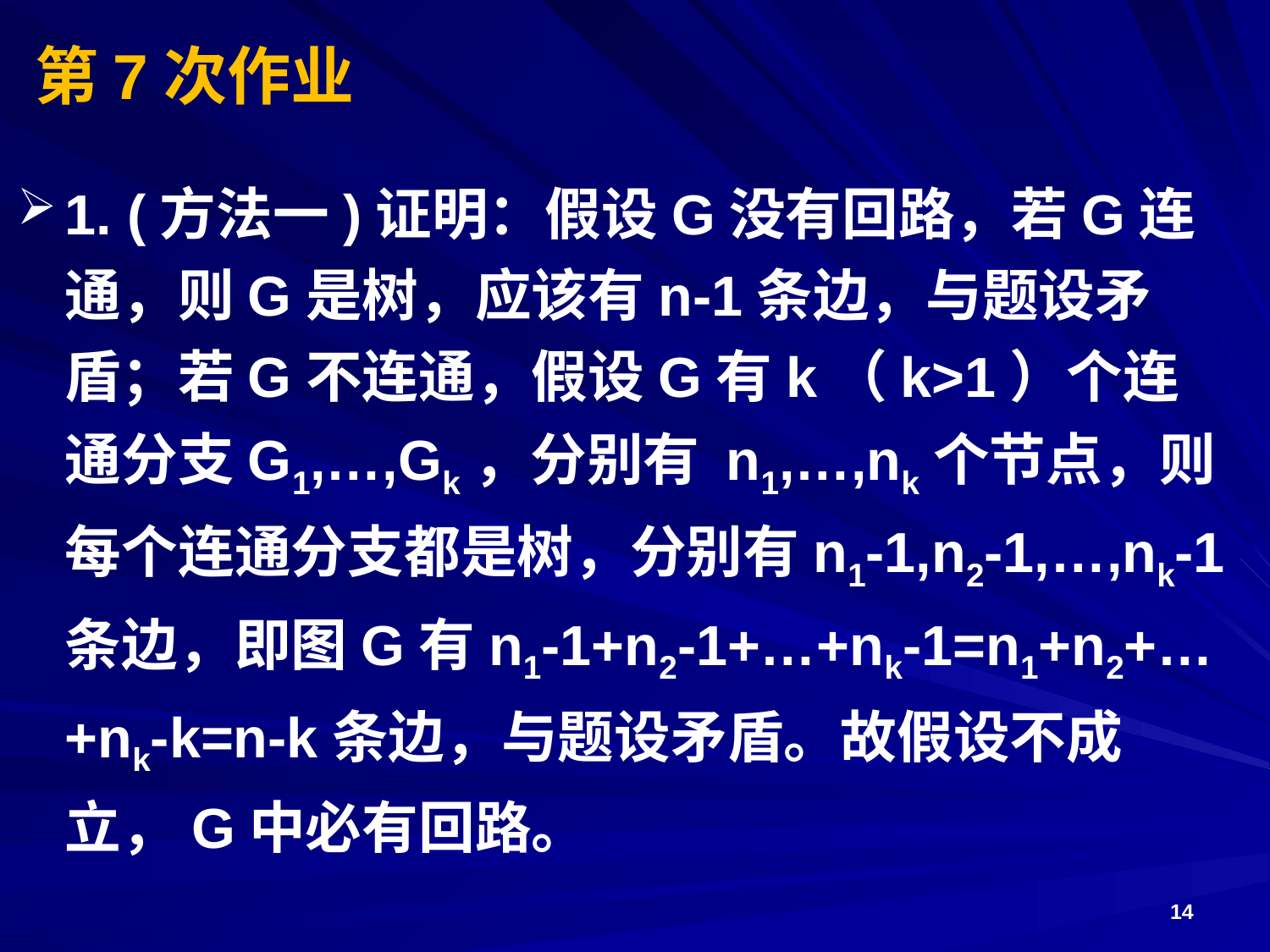

# 第7次作业
1. (方法一)证明：假设G没有回路，若G连通，则G是树，应该有n-1条边，与题设矛盾；若G不连通，假设G有k（k>1）个连通分支G1,…,Gk，分别有 n1,…,nk个节点，则每个连通分支都是树，分别有n1-1,n2-1,…,nk-1条边，即图G有n1-1+n2-1+…+nk-1=n1+n2+…+nk-k=n-k条边，与题设矛盾。故假设不成立，G中必有回路。

14